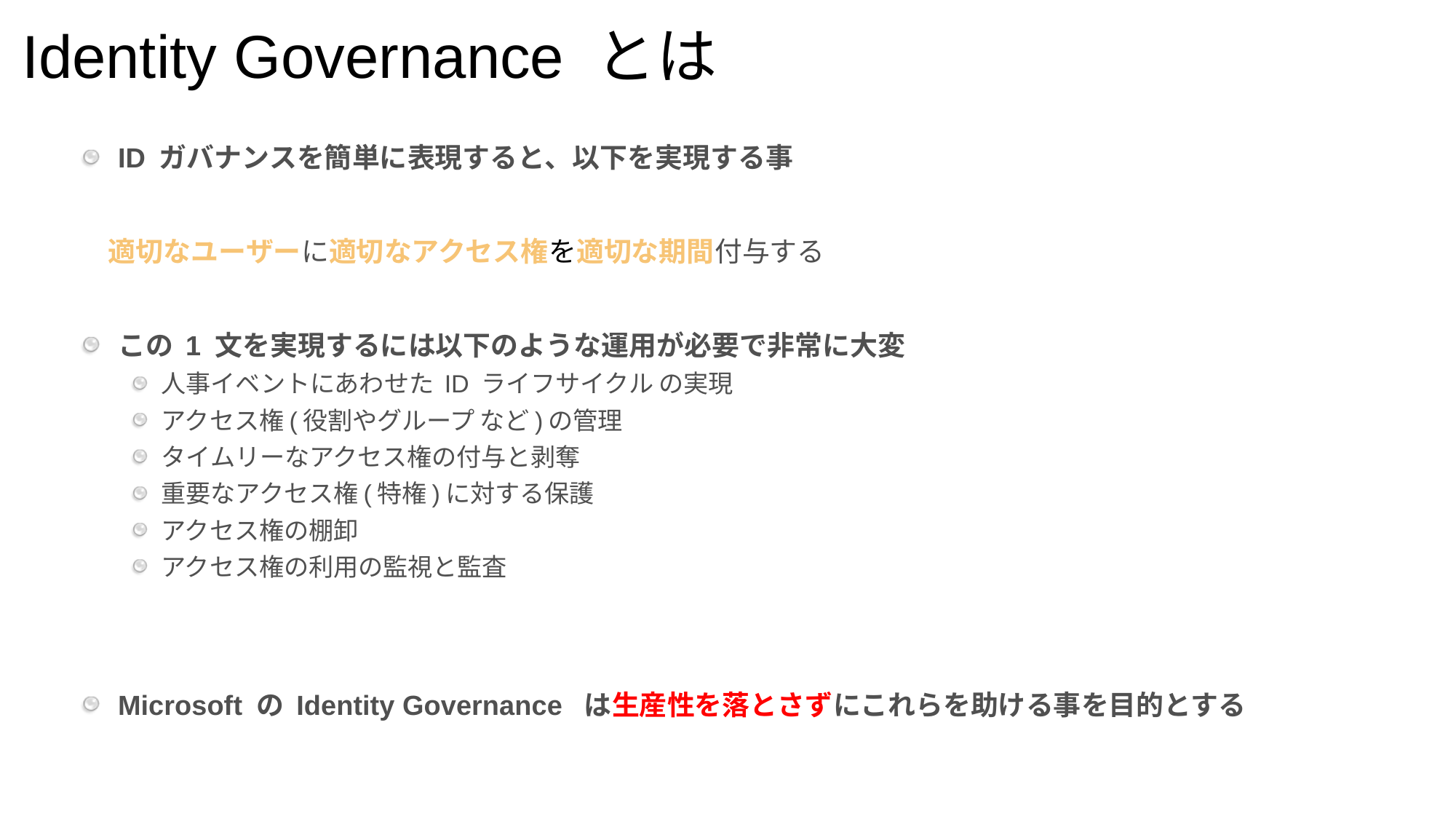

Identity Governance とは
ID ガバナンスを簡単に表現すると、以下を実現する事

　適切なユーザーに適切なアクセス権を適切な期間付与する

この 1 文を実現するには以下のような運用が必要で非常に大変
人事イベントにあわせた ID ライフサイクル の実現
アクセス権(役割やグループ など)の管理
タイムリーなアクセス権の付与と剥奪
重要なアクセス権(特権)に対する保護
アクセス権の棚卸
アクセス権の利用の監視と監査

Microsoft の Identity Governance  は生産性を落とさずにこれらを助ける事を目的とする